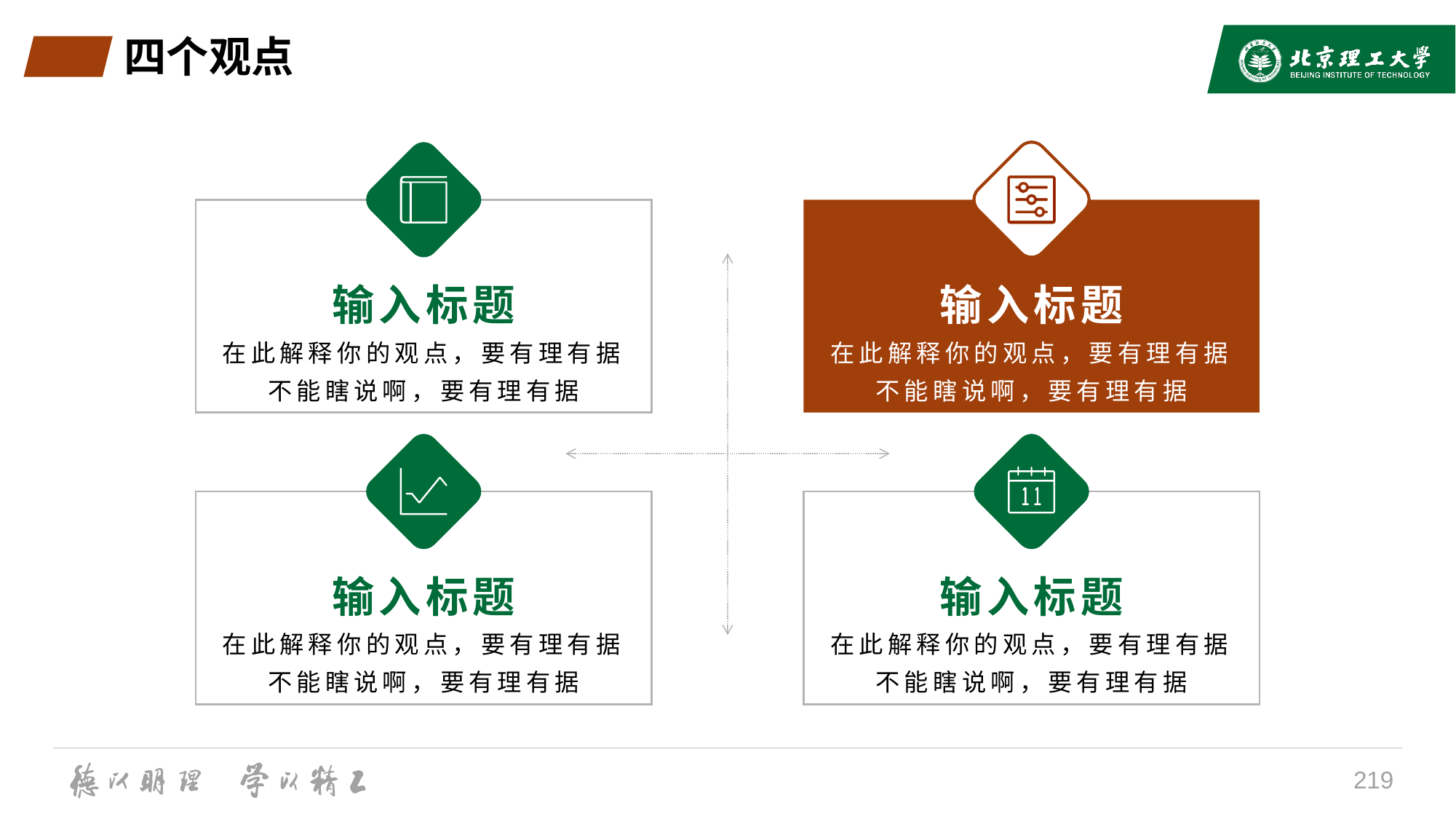

# 四个观点

输入标题
在此解释你的观点，要有理有据不能瞎说啊，要有理有据
输入标题
在此解释你的观点，要有理有据不能瞎说啊，要有理有据

输入标题
在此解释你的观点，要有理有据不能瞎说啊，要有理有据
输入标题
在此解释你的观点，要有理有据不能瞎说啊，要有理有据